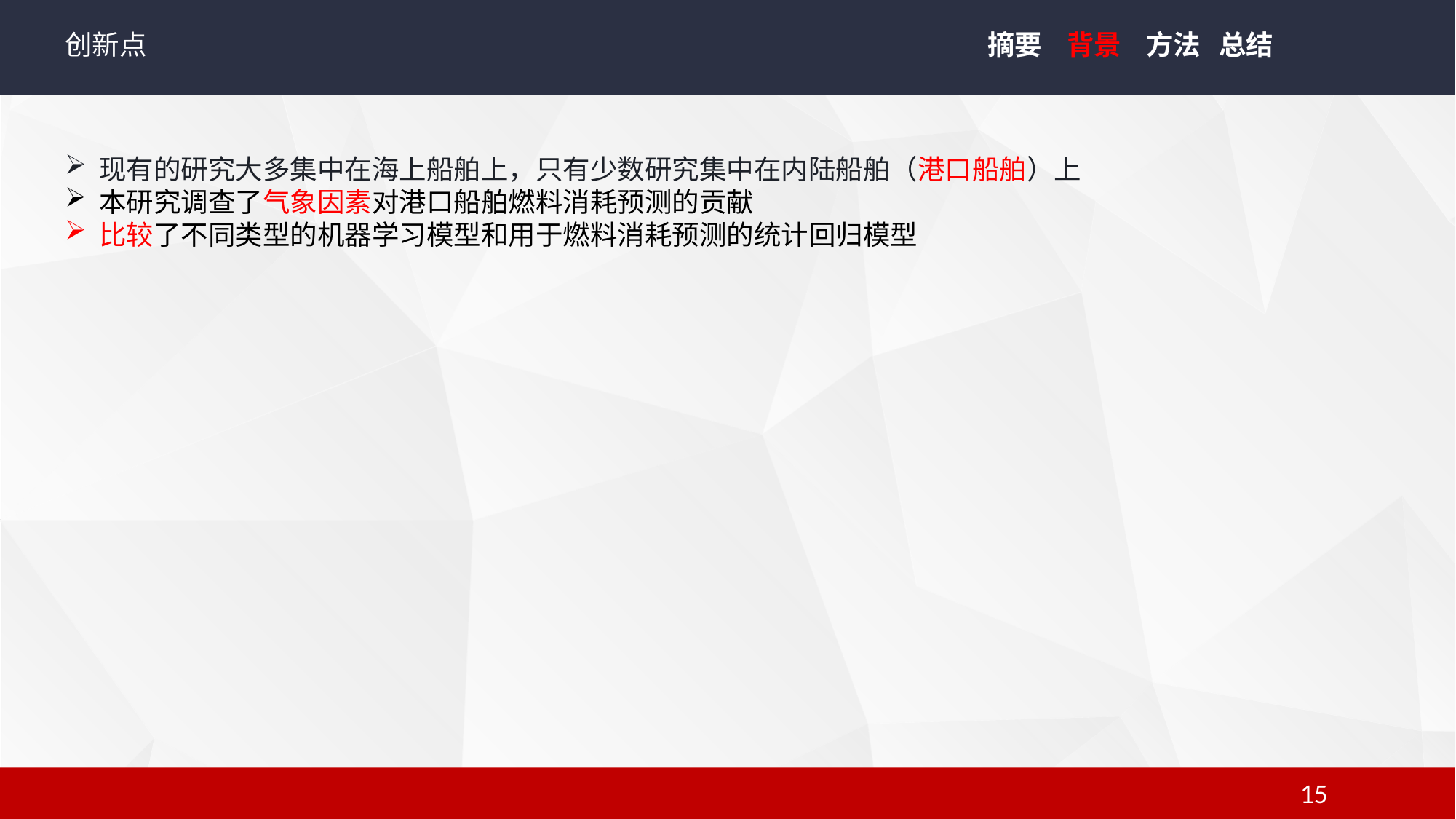

创新点
摘要    背景    方法   总结
现有的研究大多集中在海上船舶上，只有少数研究集中在内陆船舶（港口船舶）上
本研究调查了气象因素对港口船舶燃料消耗预测的贡献
比较了不同类型的机器学习模型和用于燃料消耗预测的统计回归模型
15